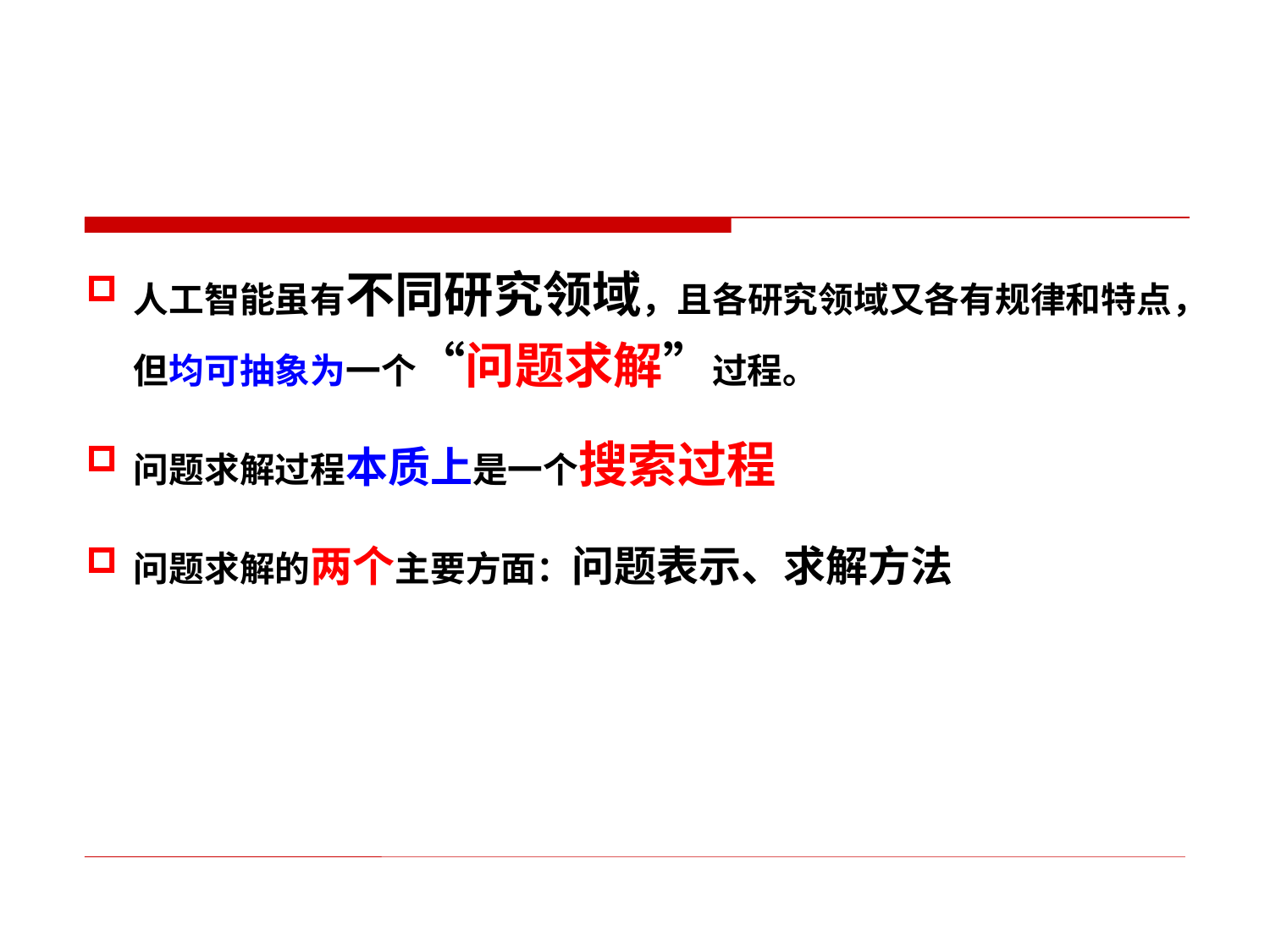

人工智能虽有不同研究领域，且各研究领域又各有规律和特点，但均可抽象为一个“问题求解”过程。
问题求解过程本质上是一个搜索过程
问题求解的两个主要方面：问题表示、求解方法